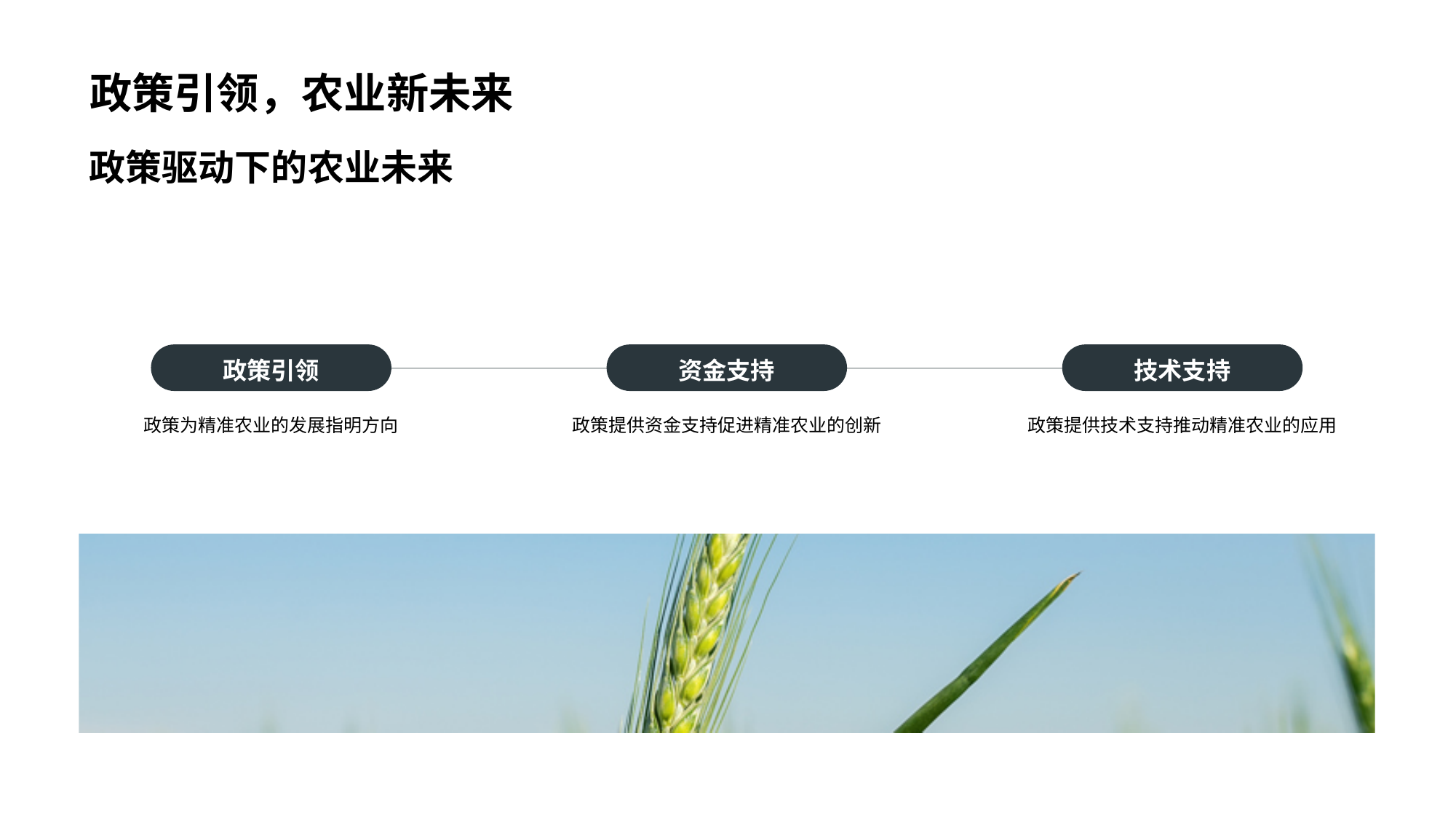

# 政策引领，农业新未来
政策驱动下的农业未来
政策引领
政策为精准农业的发展指明方向
资金支持
政策提供资金支持促进精准农业的创新
技术支持
政策提供技术支持推动精准农业的应用